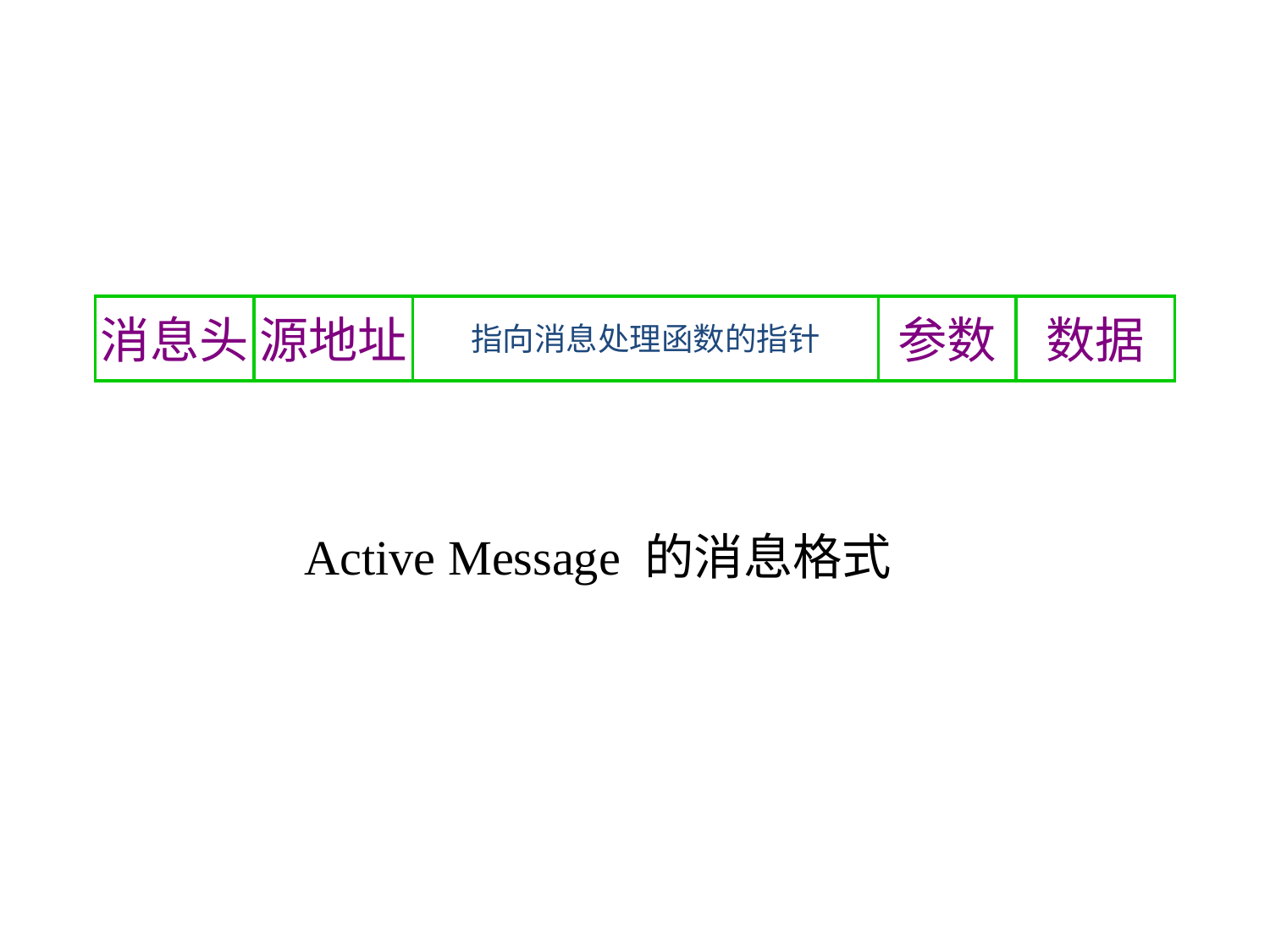

消息头
源地址
指向消息处理函数的指针
参数
数据
Active Message 的消息格式